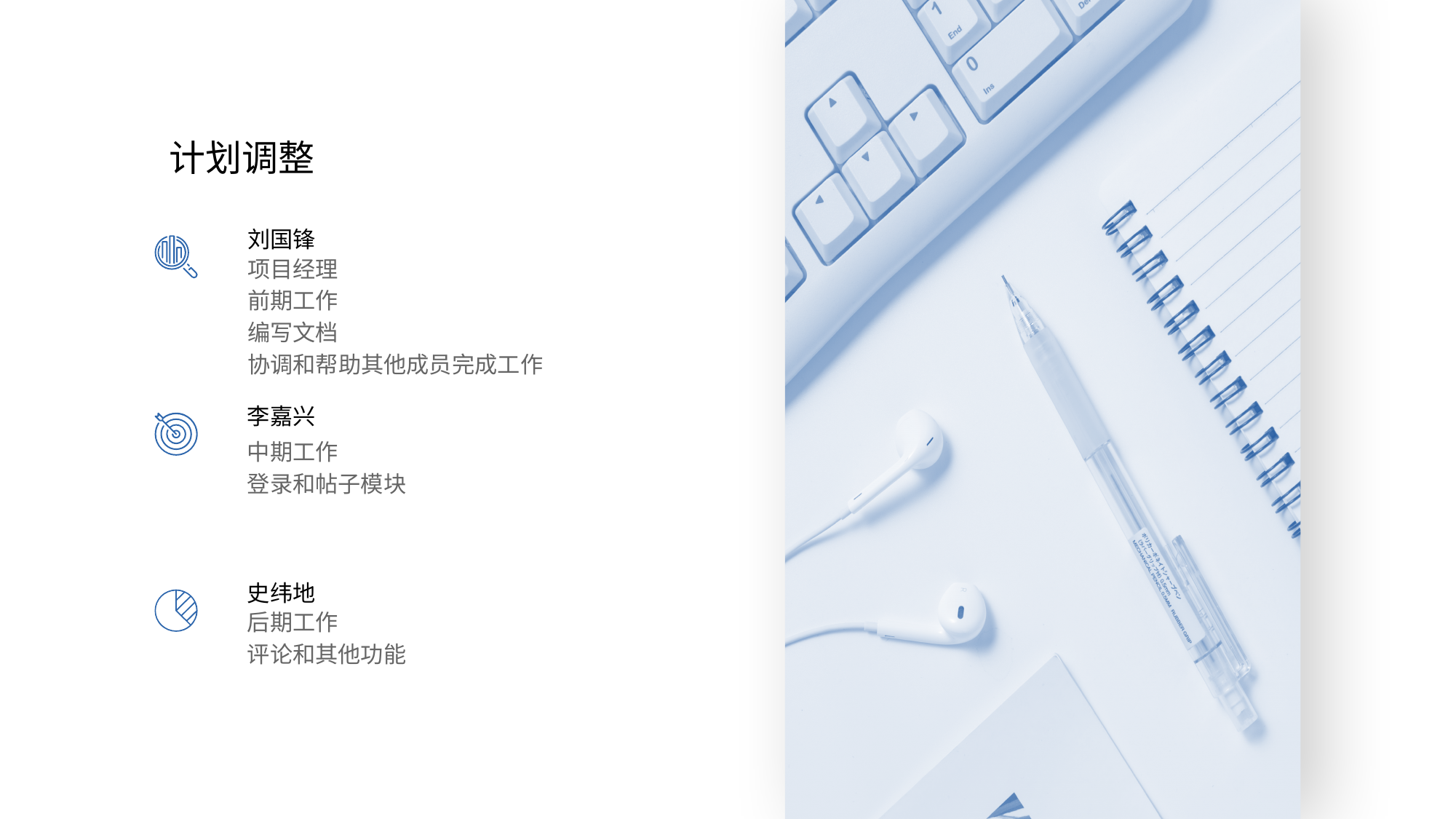

计划调整
刘国锋

项目经理
前期工作
编写文档
协调和帮助其他成员完成工作
李嘉兴

中期工作
登录和帖子模块
史纬地

后期工作
评论和其他功能